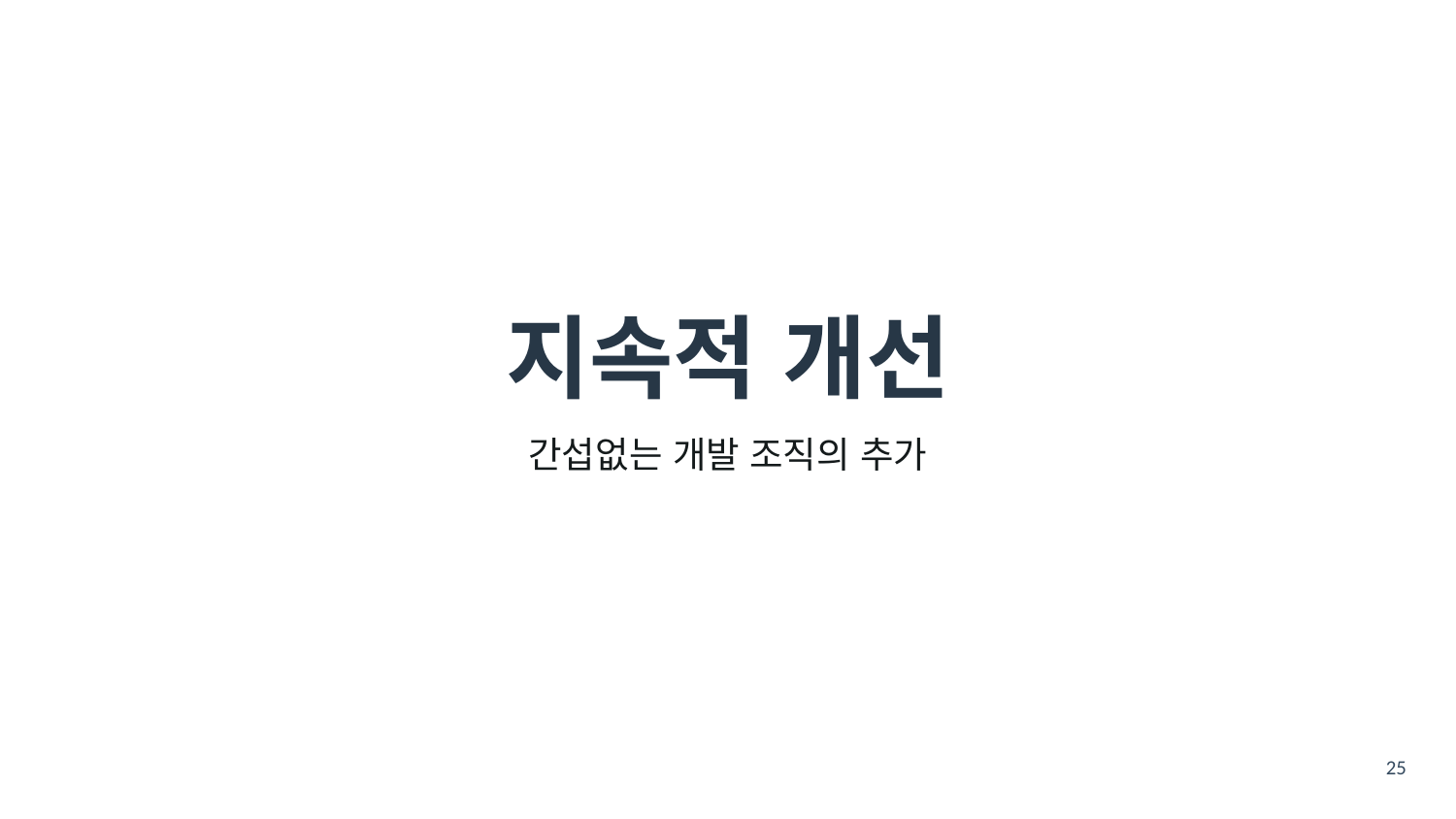

# 지속적 개선
간섭없는 개발 조직의 추가